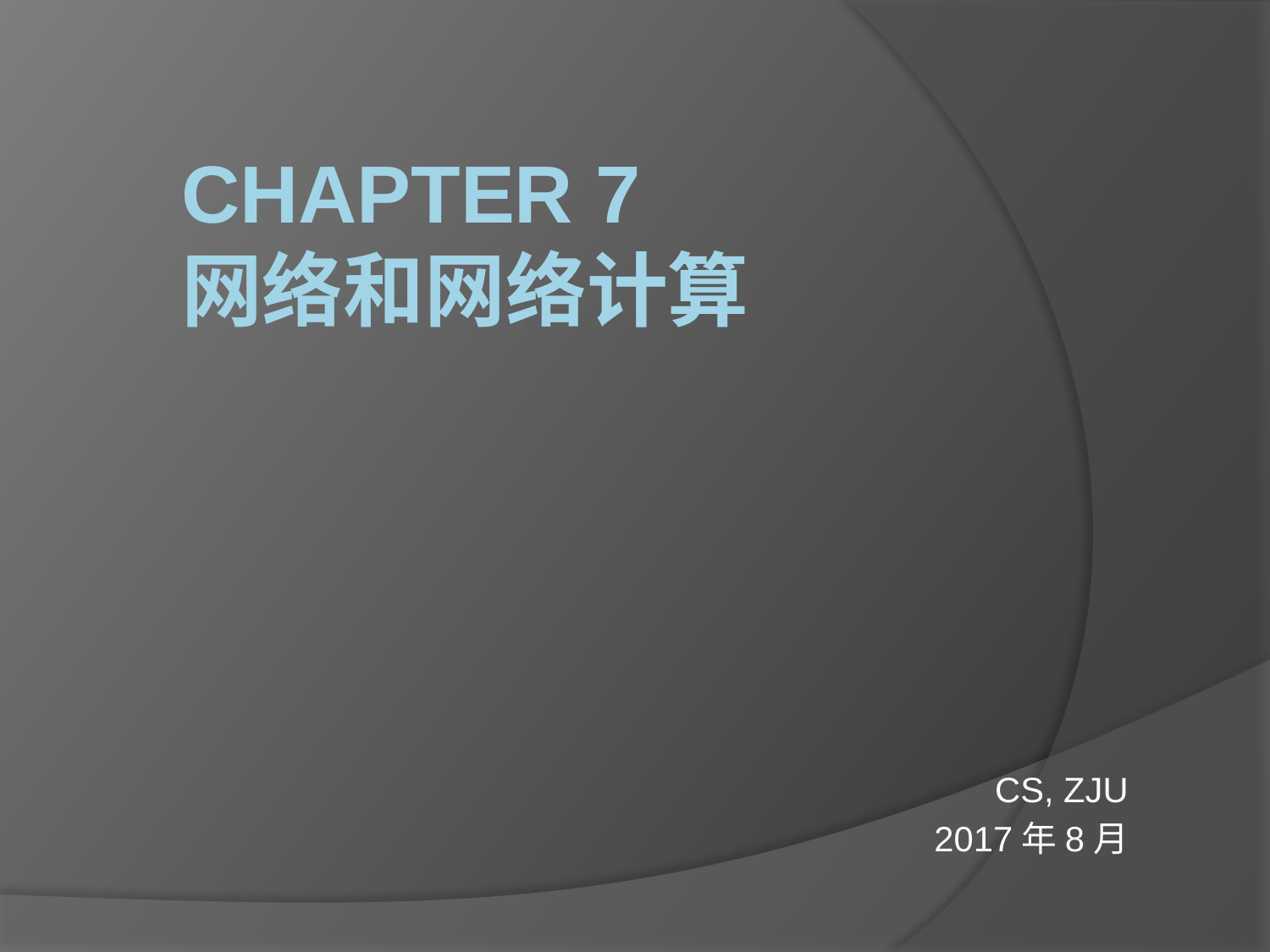

# Chapter 7 网络和网络计算
CS, ZJU
2017年8月